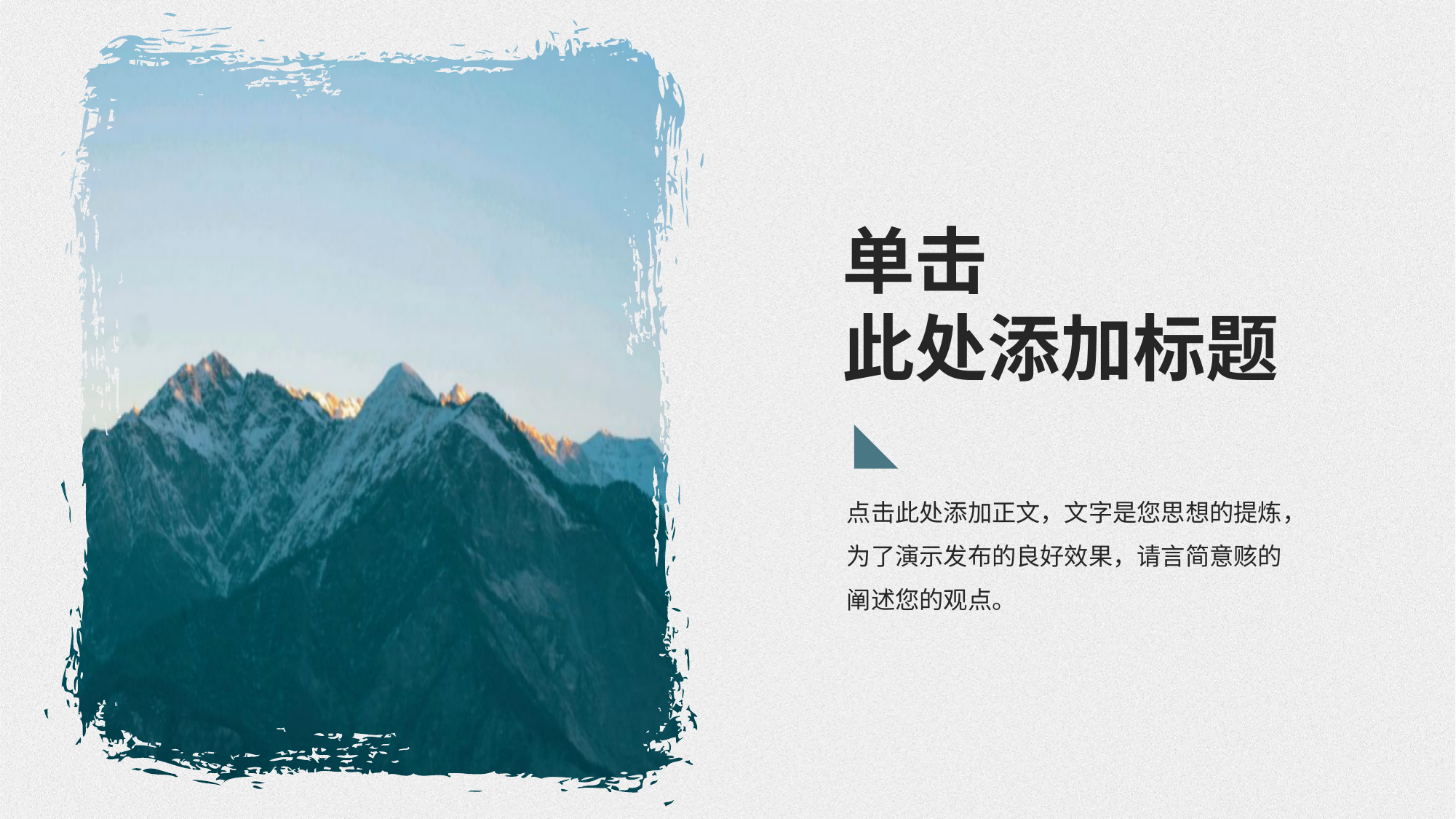

单击
此处添加标题

点击此处添加正文，文字是您思想的提炼，为了演示发布的良好效果，请言简意赅的阐述您的观点。